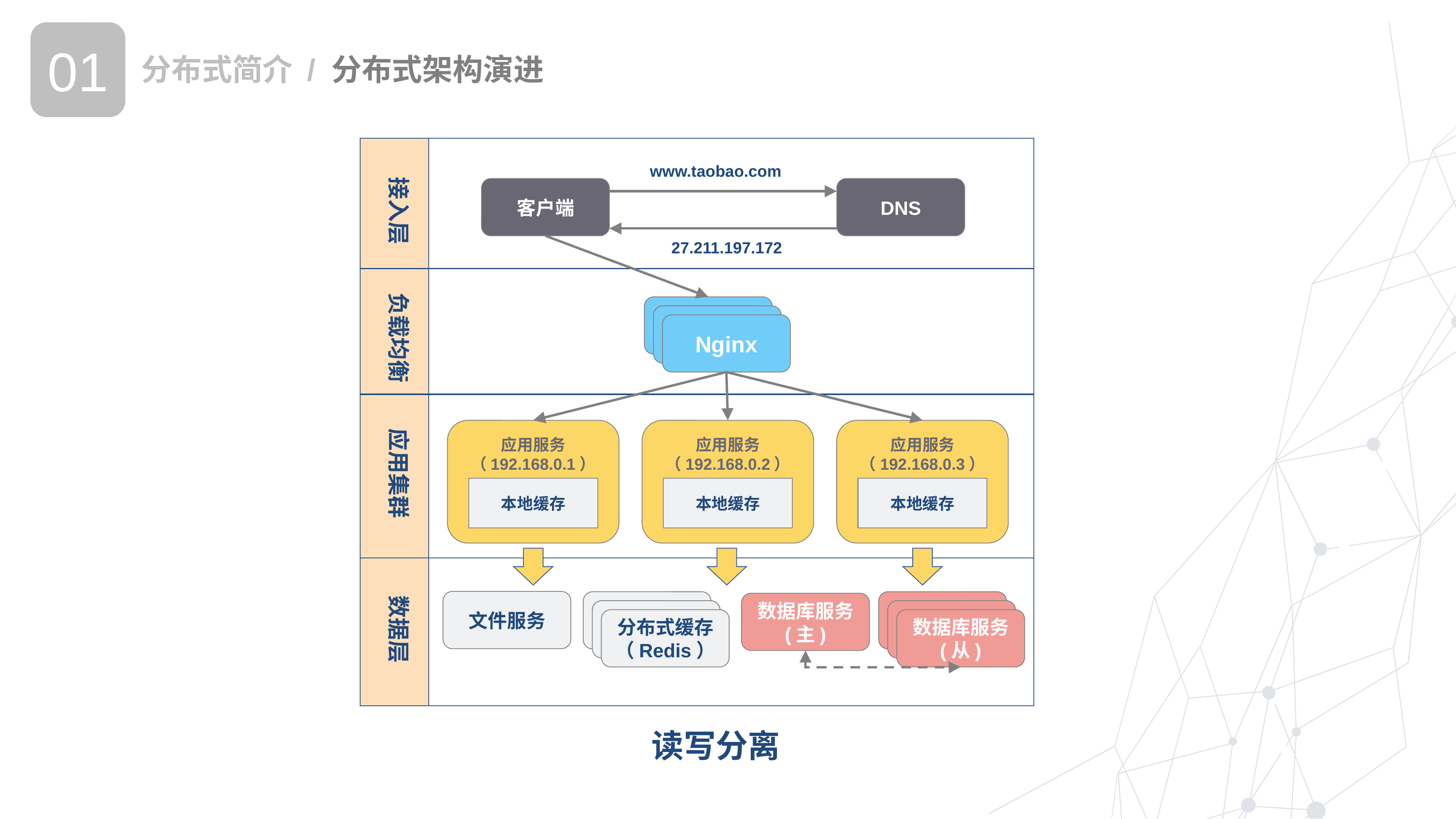

01
分布式简介 / 分布式架构演进

接入层
www.taobao.com
客户端
DNS
27.211.197.172

负载均衡

Nginx

应用集群

应用服务
（192.168.0.1）
本地缓存

应用服务
（192.168.0.2）
本地缓存

应用服务
（192.168.0.3）
本地缓存

数据层
文件服务

分布式缓存
（Redis）

数据库服务
(从)
数据库服务
(主)
读写分离